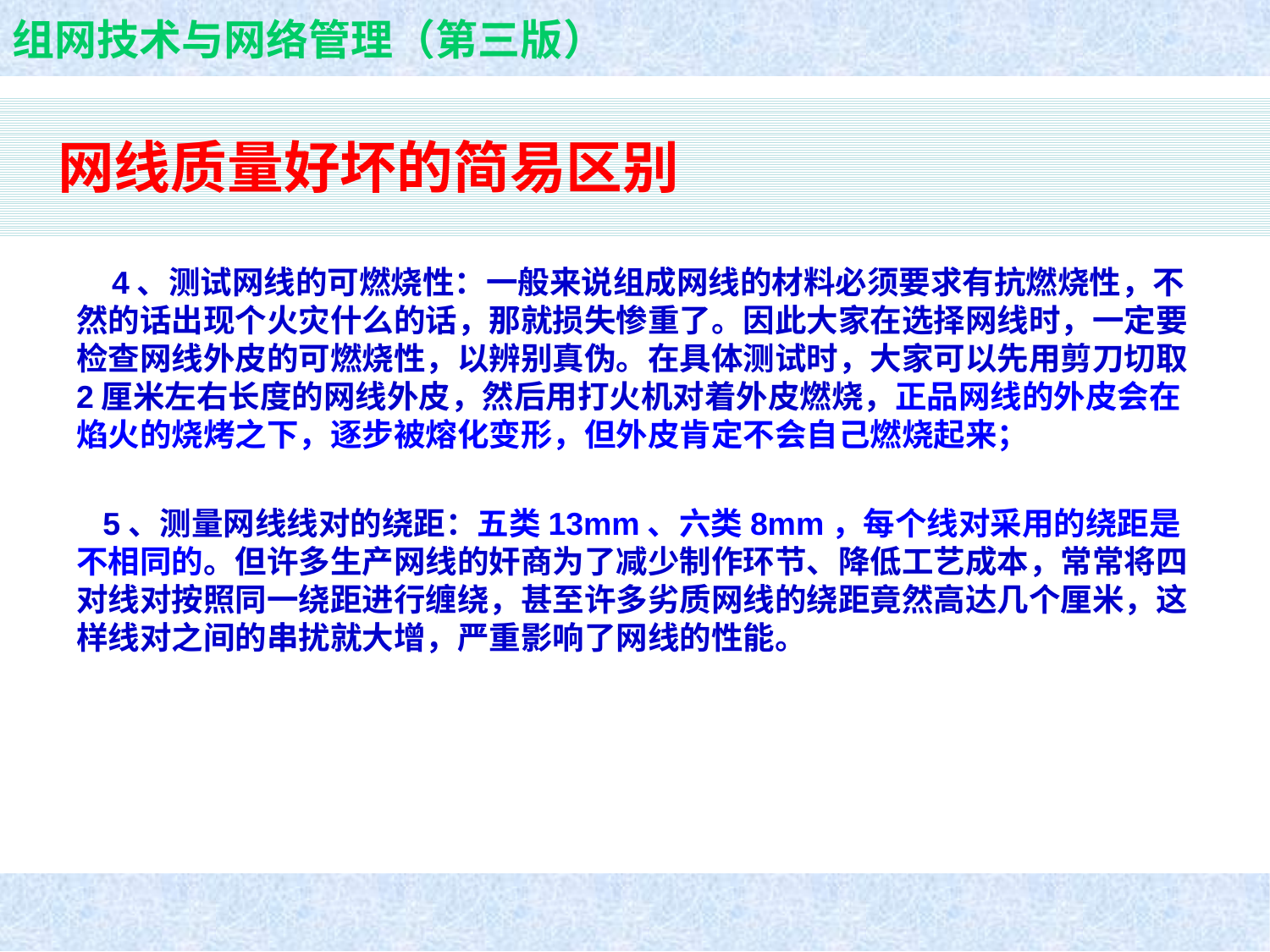

# 网线质量好坏的简易区别
    4、测试网线的可燃烧性：一般来说组成网线的材料必须要求有抗燃烧性，不然的话出现个火灾什么的话，那就损失惨重了。因此大家在选择网线时，一定要检查网线外皮的可燃烧性，以辨别真伪。在具体测试时，大家可以先用剪刀切取2厘米左右长度的网线外皮，然后用打火机对着外皮燃烧，正品网线的外皮会在焰火的烧烤之下，逐步被熔化变形，但外皮肯定不会自己燃烧起来；

   5、测量网线线对的绕距：五类13mm、六类8mm，每个线对采用的绕距是不相同的。但许多生产网线的奸商为了减少制作环节、降低工艺成本，常常将四对线对按照同一绕距进行缠绕，甚至许多劣质网线的绕距竟然高达几个厘米，这样线对之间的串扰就大增，严重影响了网线的性能。